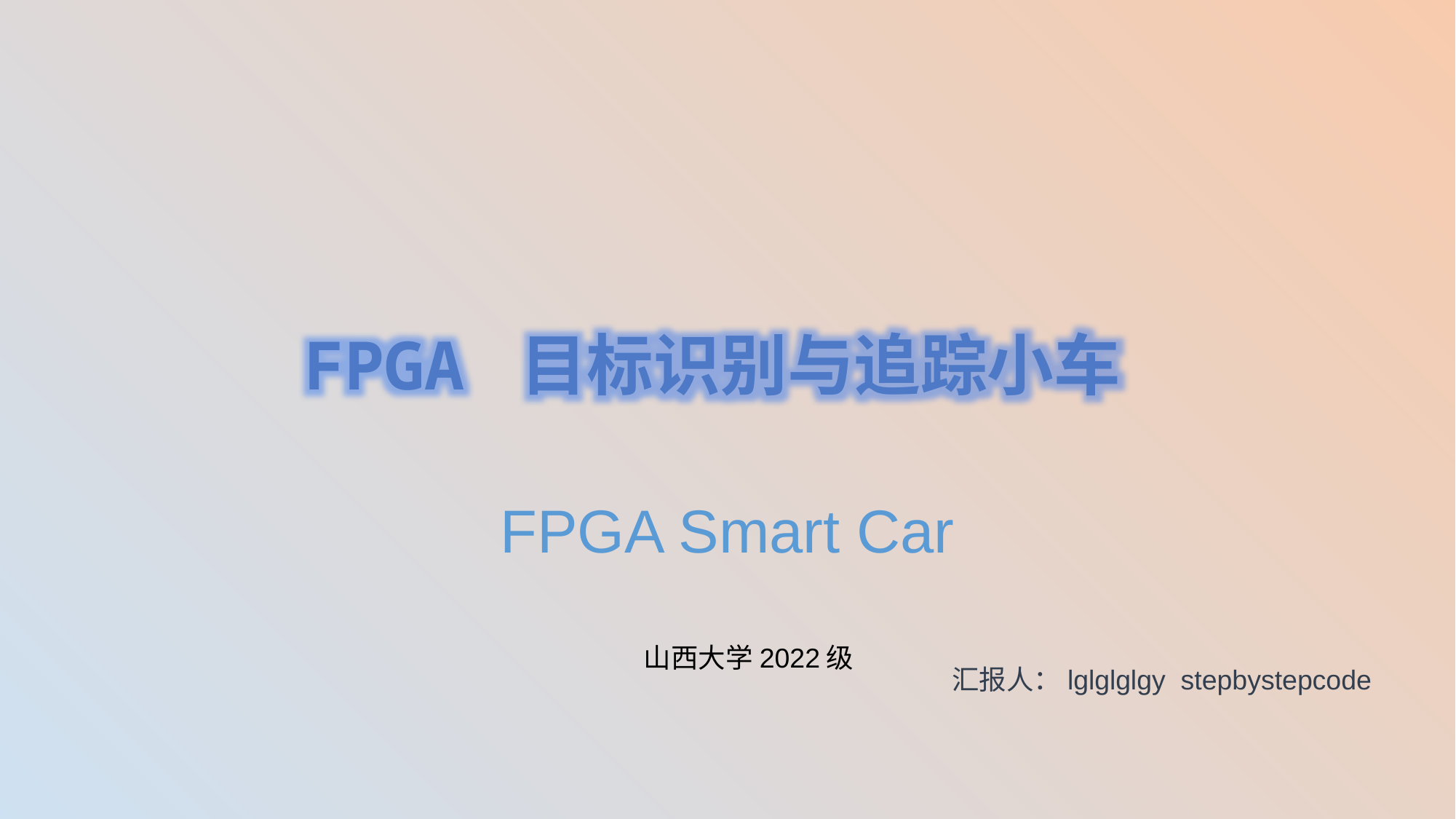

FPGA 目标识别与追踪小车
FPGA Smart Car
山西大学2022级
汇报人：lglglglgy  stepbystepcode